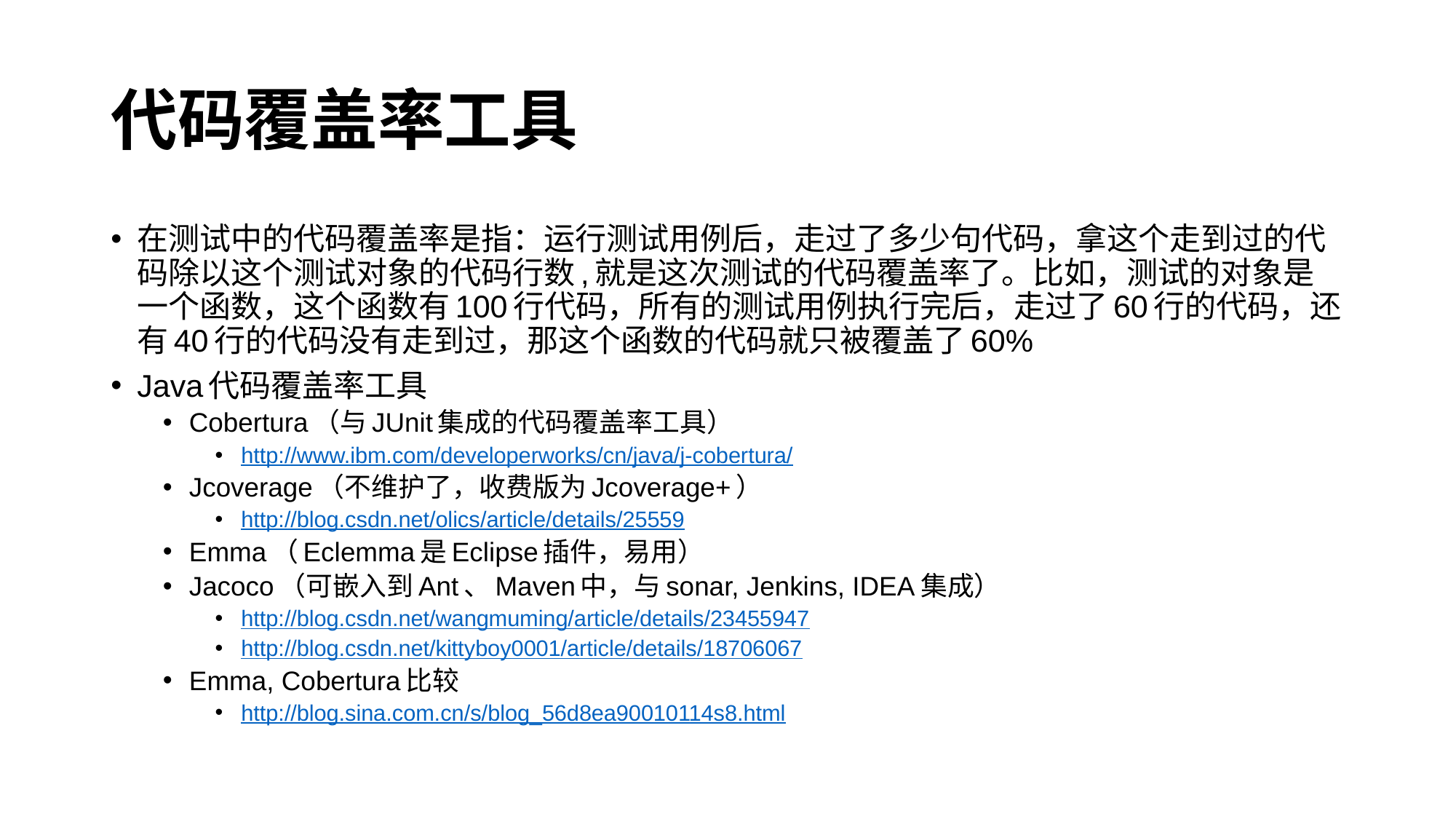

# 代码覆盖率工具
在测试中的代码覆盖率是指：运行测试用例后，走过了多少句代码，拿这个走到过的代码除以这个测试对象的代码行数,就是这次测试的代码覆盖率了。比如，测试的对象是一个函数，这个函数有100行代码，所有的测试用例执行完后，走过了60行的代码，还有40行的代码没有走到过，那这个函数的代码就只被覆盖了60%
Java代码覆盖率工具
Cobertura（与JUnit集成的代码覆盖率工具）
http://www.ibm.com/developerworks/cn/java/j-cobertura/
Jcoverage（不维护了，收费版为Jcoverage+）
http://blog.csdn.net/olics/article/details/25559
Emma（Eclemma是Eclipse插件，易用）
Jacoco（可嵌入到Ant、Maven中，与sonar, Jenkins, IDEA集成）
http://blog.csdn.net/wangmuming/article/details/23455947
http://blog.csdn.net/kittyboy0001/article/details/18706067
Emma, Cobertura比较
http://blog.sina.com.cn/s/blog_56d8ea90010114s8.html